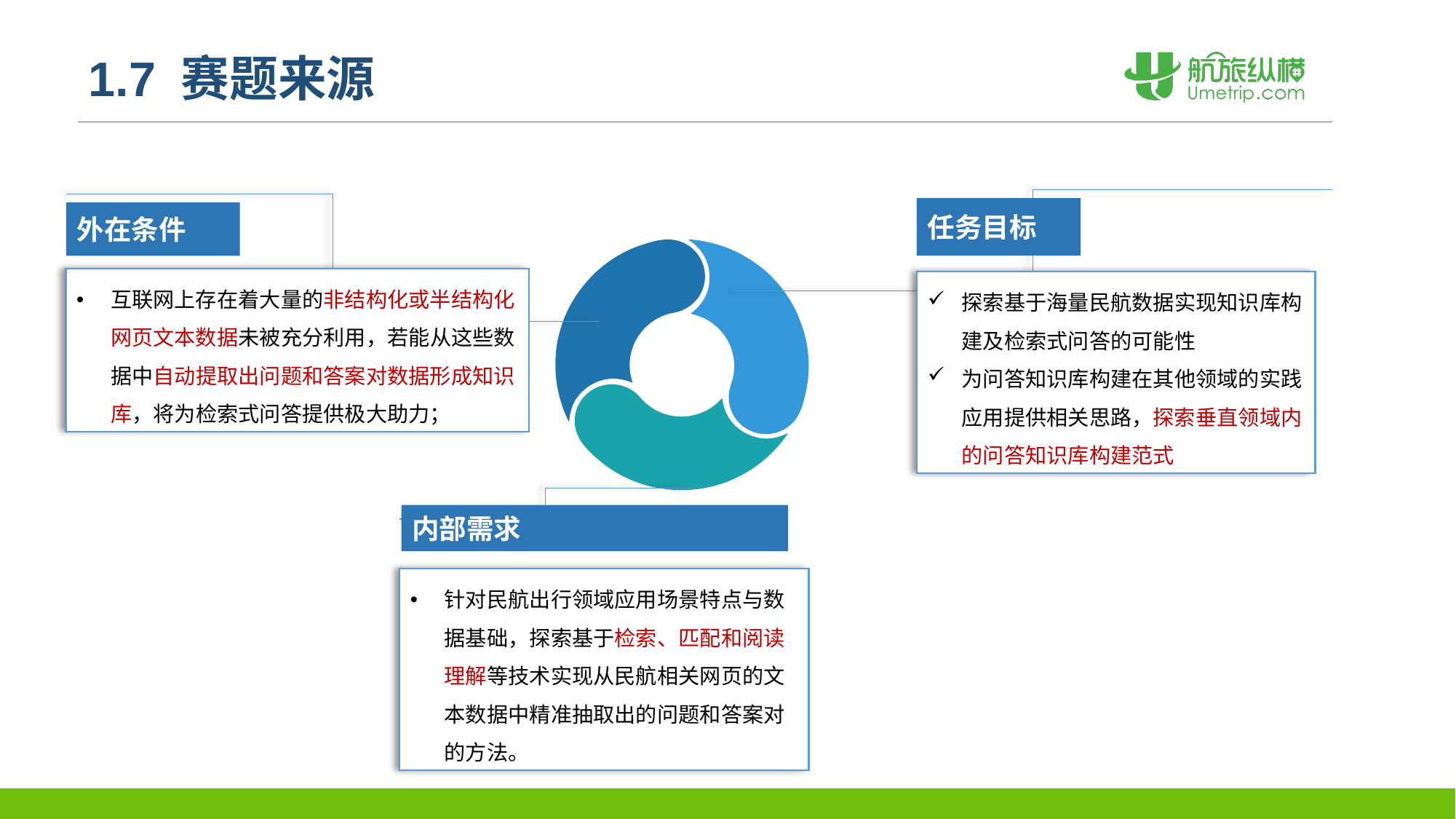

# 1.7 赛题来源
任务目标
外在条件

互联网上存在着大量的非结构化或半结构化网页文本数据未被充分利用，若能从这些数据中自动提取出问题和答案对数据形成知识库，将为检索式问答提供极大助力；
探索基于海量民航数据实现知识库构建及检索式问答的可能性
为问答知识库构建在其他领域的实践应用提供相关思路，探索垂直领域内的问答知识库构建范式

任务目标

内部需求

针对民航出行领域应用场景特点与数据基础，探索基于检索、匹配和阅读理解等技术实现从民航相关网页的文本数据中精准抽取出的问题和答案对的方法。